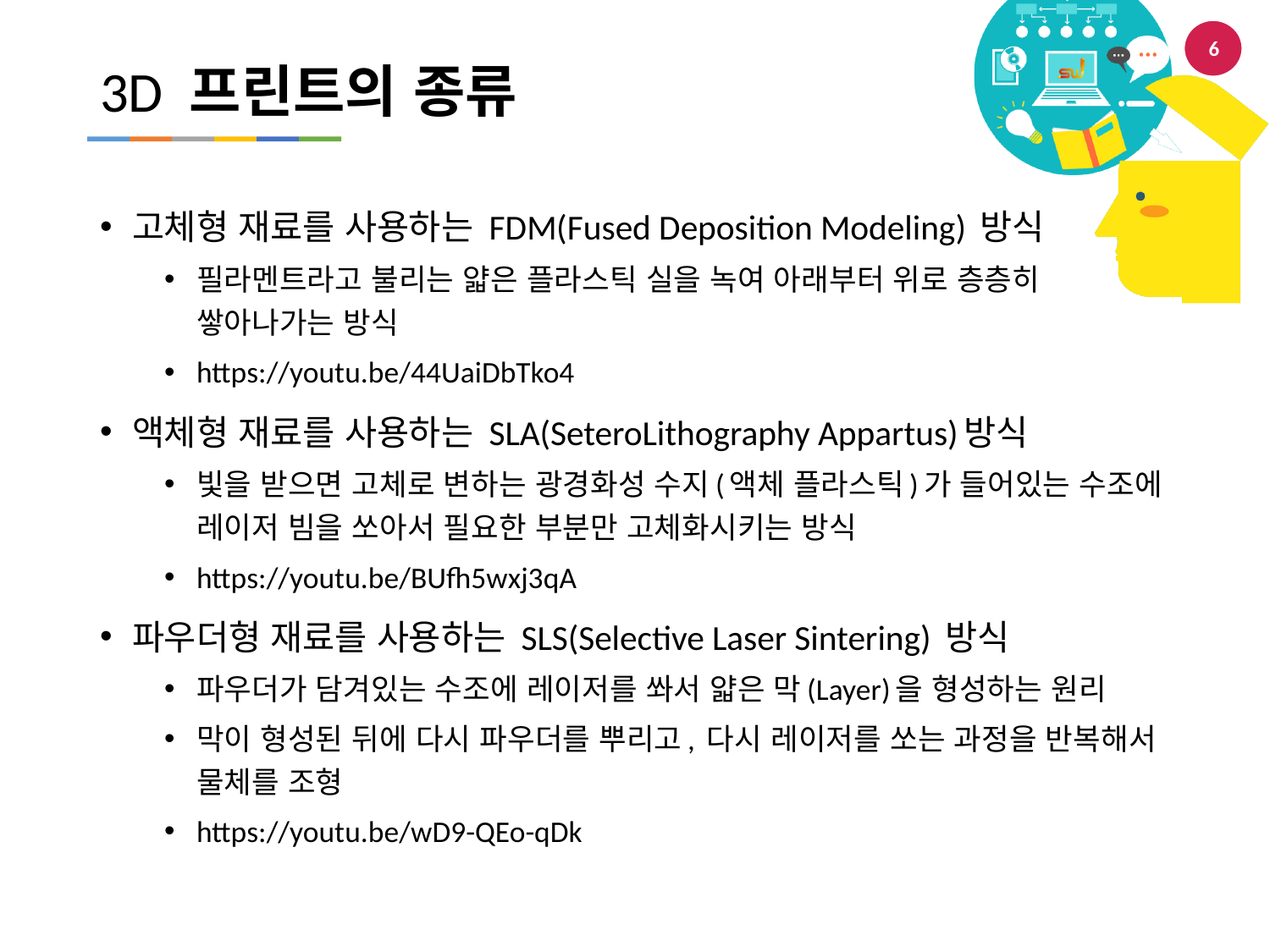

6
# 3D 프린트의 종류
고체형 재료를 사용하는 FDM(Fused Deposition Modeling) 방식
필라멘트라고 불리는 얇은 플라스틱 실을 녹여 아래부터 위로 층층히 쌓아나가는 방식
https://youtu.be/44UaiDbTko4
액체형 재료를 사용하는 SLA(SeteroLithography Appartus)방식
빛을 받으면 고체로 변하는 광경화성 수지(액체 플라스틱)가 들어있는 수조에 레이저 빔을 쏘아서 필요한 부분만 고체화시키는 방식
https://youtu.be/BUfh5wxj3qA
파우더형 재료를 사용하는 SLS(Selective Laser Sintering) 방식
파우더가 담겨있는 수조에 레이저를 쏴서 얇은 막(Layer)을 형성하는 원리
막이 형성된 뒤에 다시 파우더를 뿌리고, 다시 레이저를 쏘는 과정을 반복해서 물체를 조형
https://youtu.be/wD9-QEo-qDk